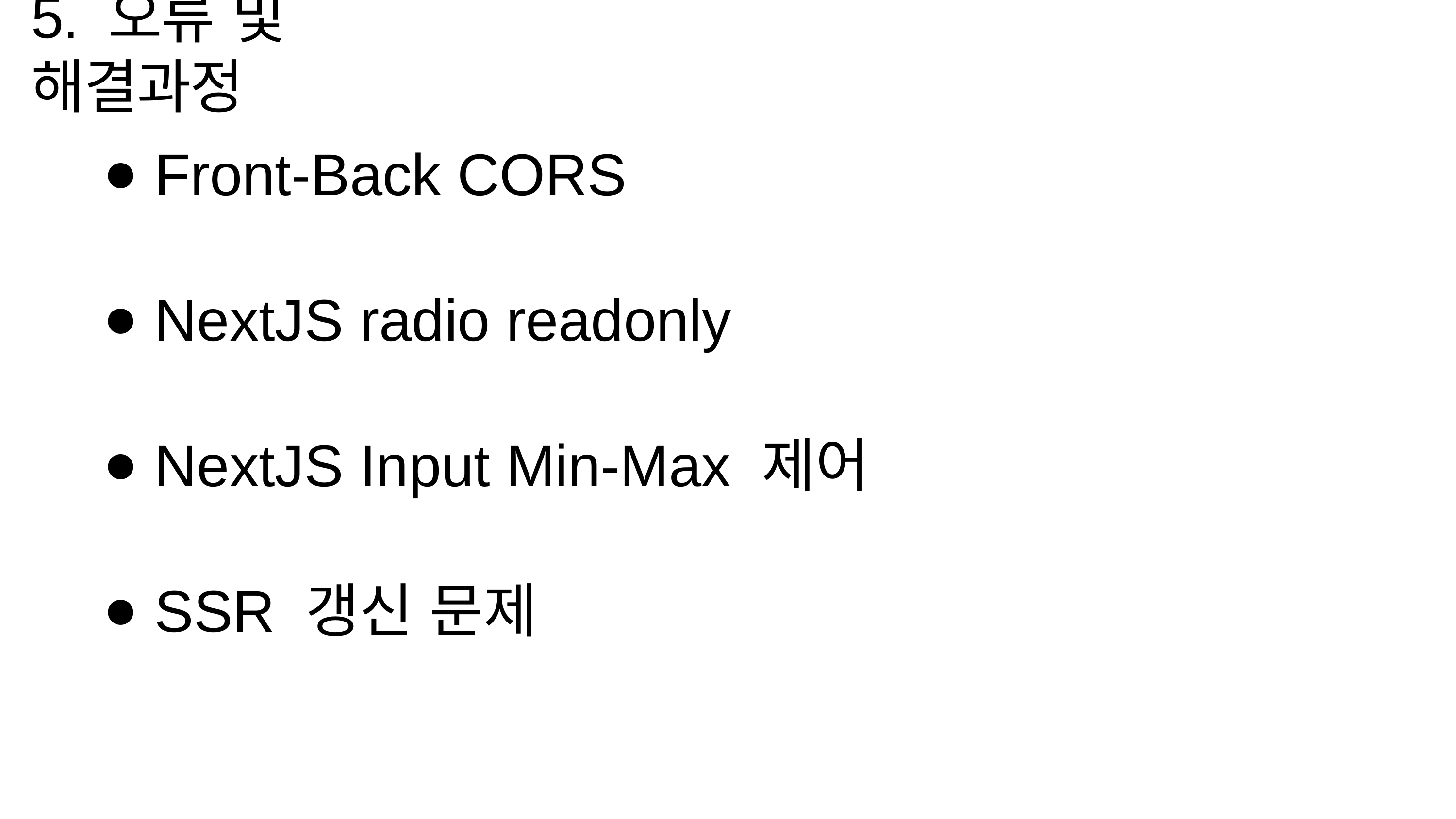

5. 오류 및 해결과정
 Front-Back CORS
 NextJS radio readonly
 NextJS Input Min-Max 제어
 SSR 갱신 문제